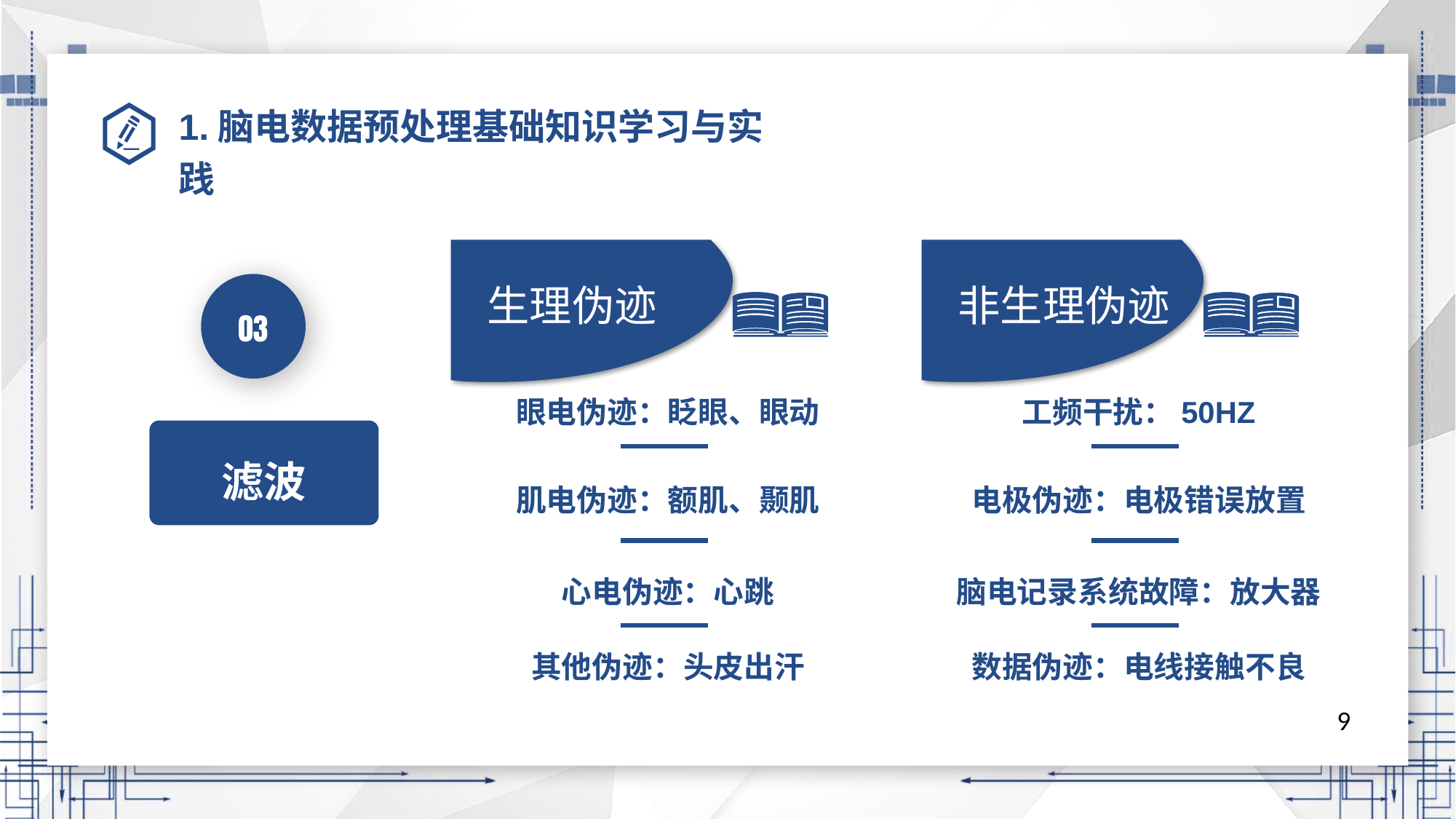

# 1.脑电数据预处理基础知识学习与实践

生理伪迹
眼电伪迹：眨眼、眼动
肌电伪迹：额肌、颞肌
心电伪迹：心跳
其他伪迹：头皮出汗

非生理伪迹
工频干扰：50HZ
电极伪迹：电极错误放置
脑电记录系统故障：放大器
数据伪迹：电线接触不良

03

滤波
9